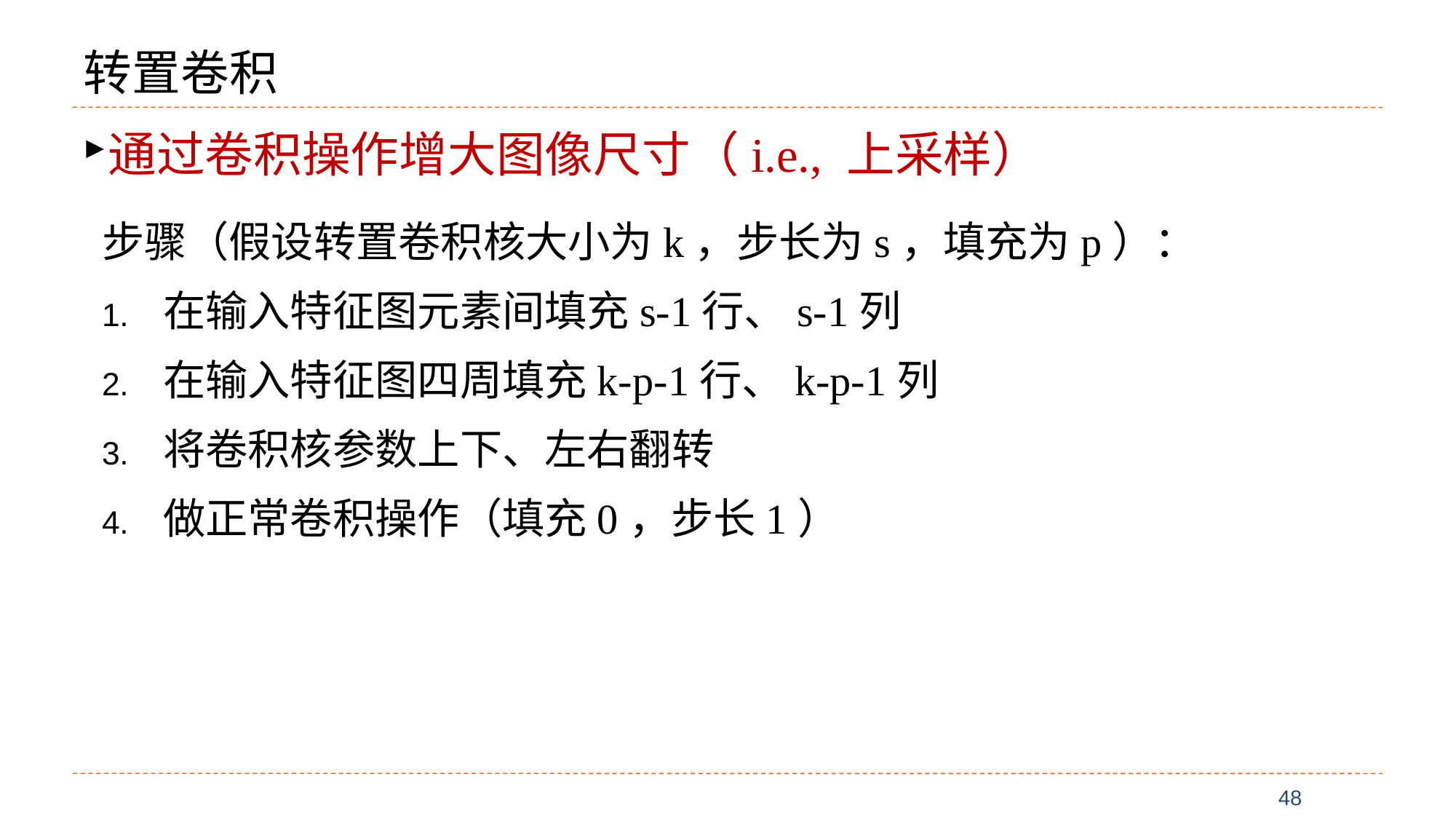

# 转置卷积
通过卷积操作增大图像尺寸（i.e., 上采样）
步骤（假设转置卷积核大小为k，步长为s，填充为p）：
在输入特征图元素间填充s-1行、s-1列
在输入特征图四周填充k-p-1行、k-p-1列
将卷积核参数上下、左右翻转
做正常卷积操作（填充0，步长1）